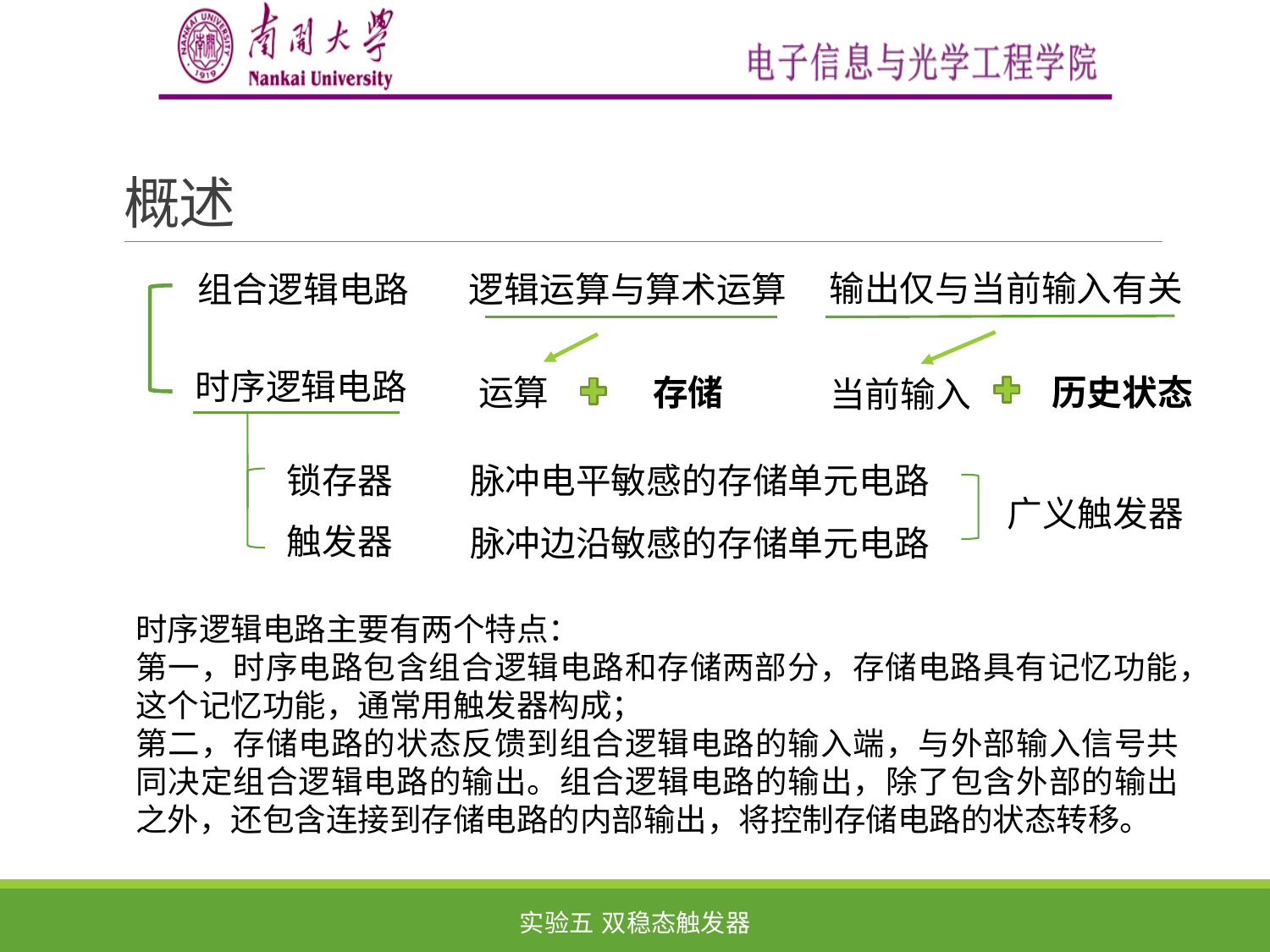

# 概述
输出仅与当前输入有关
组合逻辑电路
逻辑运算与算术运算

时序逻辑电路
运算
存储
历史状态
当前输入

锁存器
脉冲电平敏感的存储单元电路

广义触发器
触发器
脉冲边沿敏感的存储单元电路
时序逻辑电路主要有两个特点：
第一，时序电路包含组合逻辑电路和存储两部分，存储电路具有记忆功能，这个记忆功能，通常用触发器构成；
第二，存储电路的状态反馈到组合逻辑电路的输入端，与外部输入信号共同决定组合逻辑电路的输出。组合逻辑电路的输出，除了包含外部的输出之外，还包含连接到存储电路的内部输出，将控制存储电路的状态转移。
实验五 双稳态触发器
1